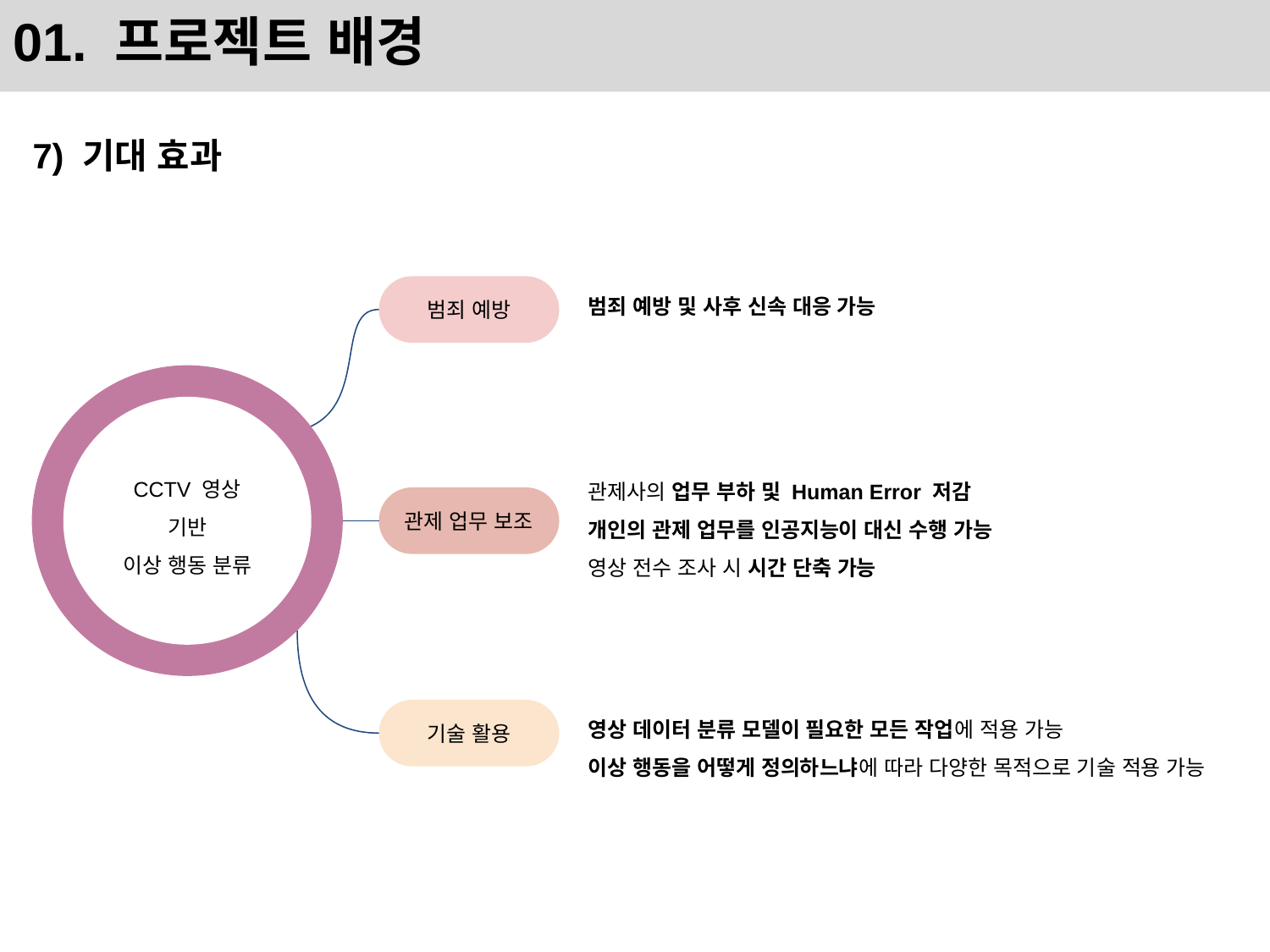

# 01. 프로젝트 배경
7) 기대 효과
범죄 예방
범죄 예방 및 사후 신속 대응 가능

CCTV 영상 기반
이상 행동 분류
관제사의 업무 부하 및 Human Error 저감
개인의 관제 업무를 인공지능이 대신 수행 가능
영상 전수 조사 시 시간 단축 가능
관제 업무 보조
영상 데이터 분류 모델이 필요한 모든 작업에 적용 가능
이상 행동을 어떻게 정의하느냐에 따라 다양한 목적으로 기술 적용 가능
기술 활용